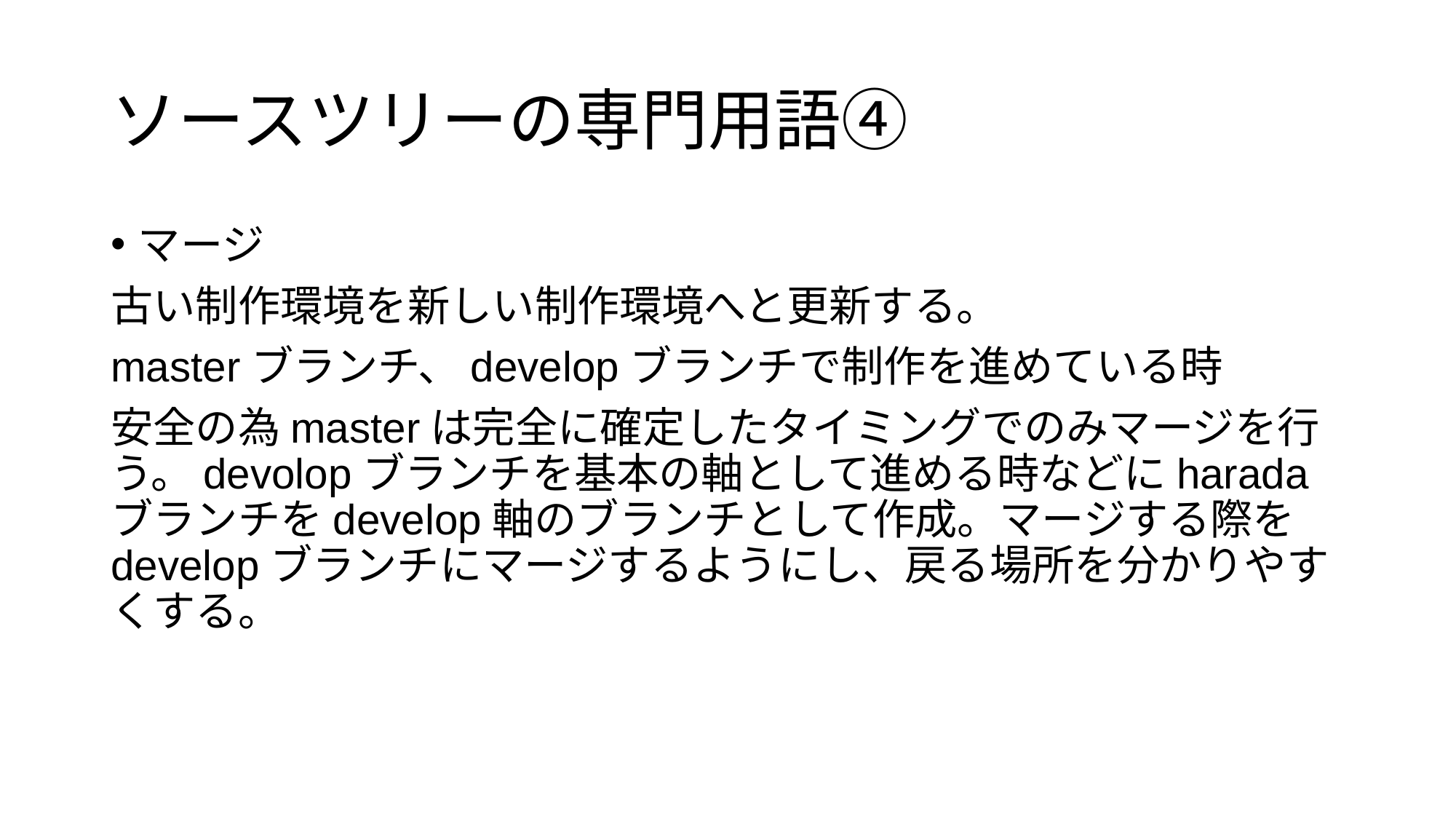

# ソースツリーの専門用語④
マージ
古い制作環境を新しい制作環境へと更新する。
masterブランチ、developブランチで制作を進めている時
安全の為masterは完全に確定したタイミングでのみマージを行う。devolopブランチを基本の軸として進める時などにharadaブランチをdevelop軸のブランチとして作成。マージする際をdevelopブランチにマージするようにし、戻る場所を分かりやすくする。